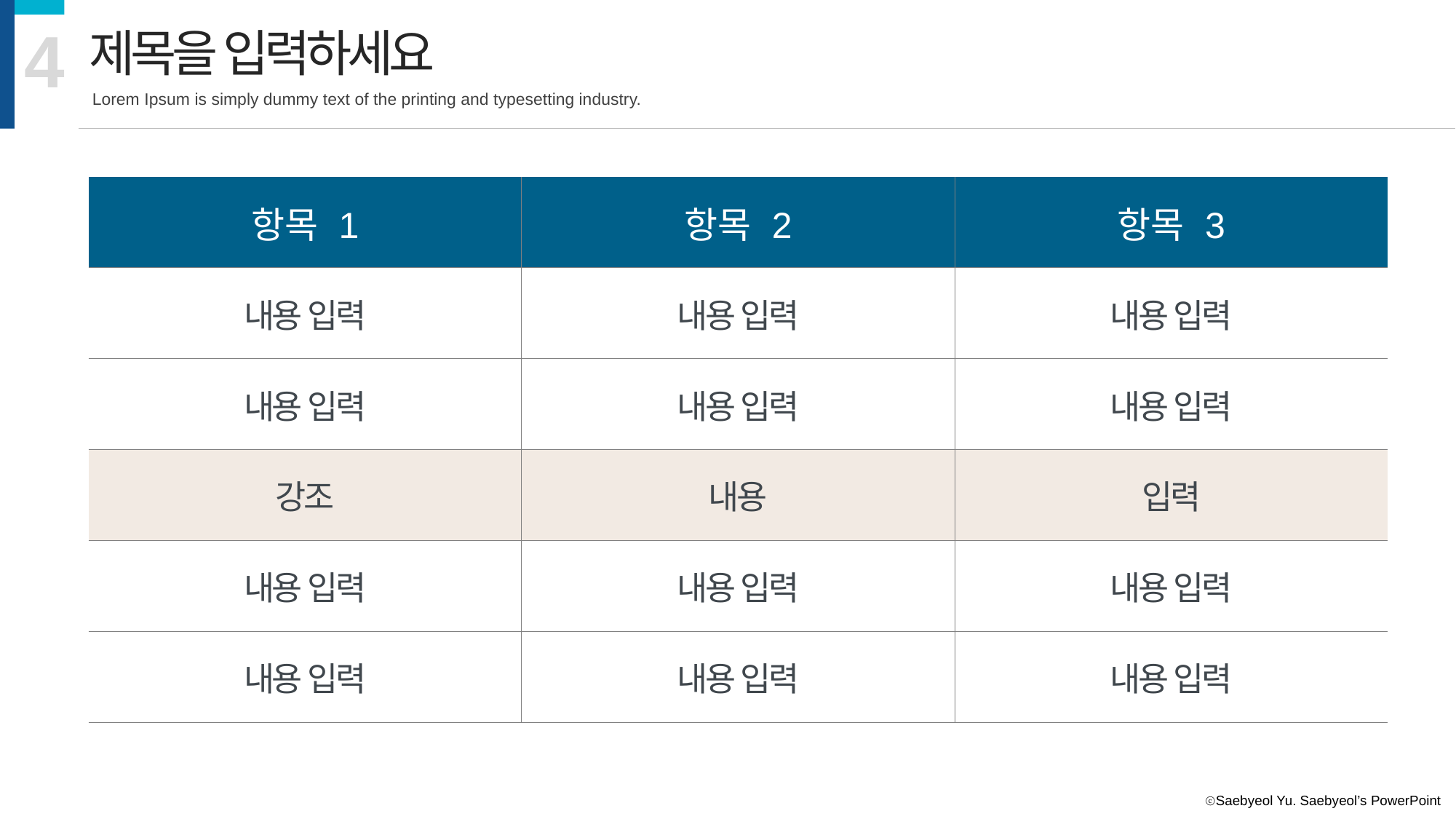

4
제목을 입력하세요
Lorem Ipsum is simply dummy text of the printing and typesetting industry.
| 항목 1 | 항목 2 | 항목 3 |
| --- | --- | --- |
| 내용 입력 | 내용 입력 | 내용 입력 |
| 내용 입력 | 내용 입력 | 내용 입력 |
| 강조 | 내용 | 입력 |
| 내용 입력 | 내용 입력 | 내용 입력 |
| 내용 입력 | 내용 입력 | 내용 입력 |